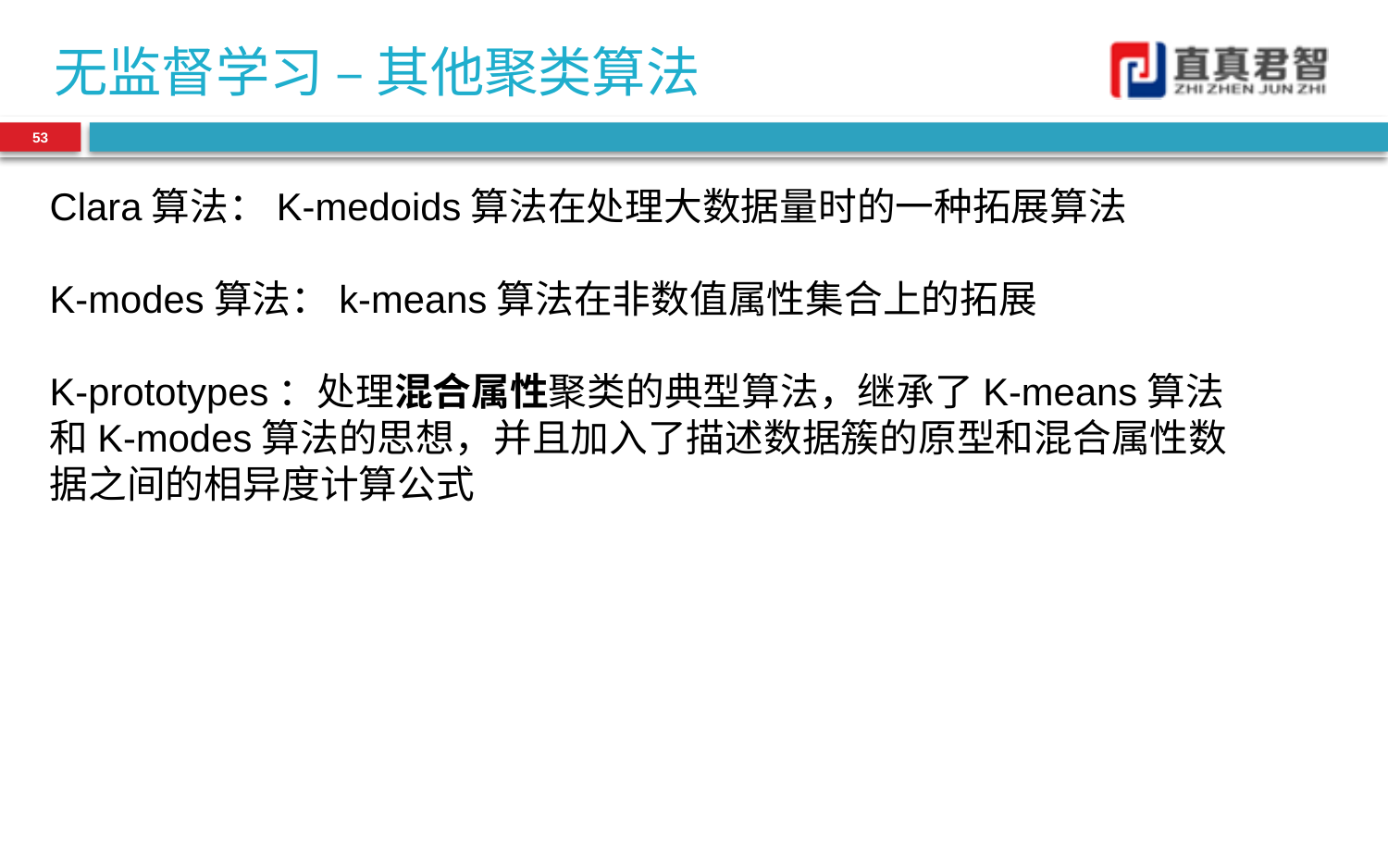

# 无监督学习 – 其他聚类算法
53
Clara算法：K-medoids算法在处理大数据量时的一种拓展算法

K-modes算法：k-means算法在非数值属性集合上的拓展

K-prototypes：处理混合属性聚类的典型算法，继承了K-means算法和K-modes算法的思想，并且加入了描述数据簇的原型和混合属性数据之间的相异度计算公式